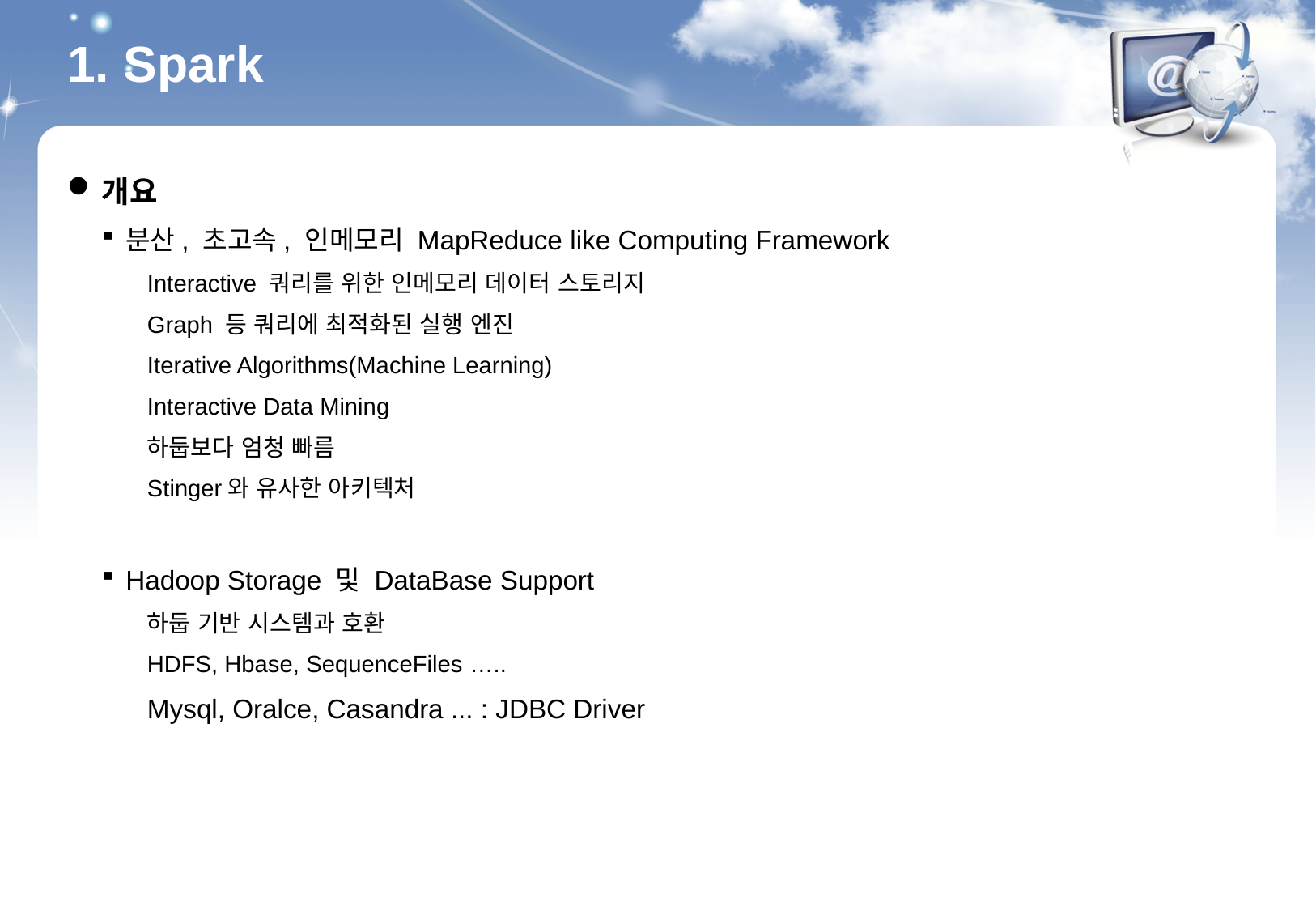

1. Spark
개요
분산, 초고속, 인메모리 MapReduce like Computing Framework
Interactive 쿼리를 위한 인메모리 데이터 스토리지
Graph 등 쿼리에 최적화된 실행 엔진
Iterative Algorithms(Machine Learning)
Interactive Data Mining
하둡보다 엄청 빠름
Stinger와 유사한 아키텍처

Hadoop Storage 및 DataBase Support
하둡 기반 시스템과 호환
HDFS, Hbase, SequenceFiles …..
Mysql, Oralce, Casandra ... : JDBC Driver